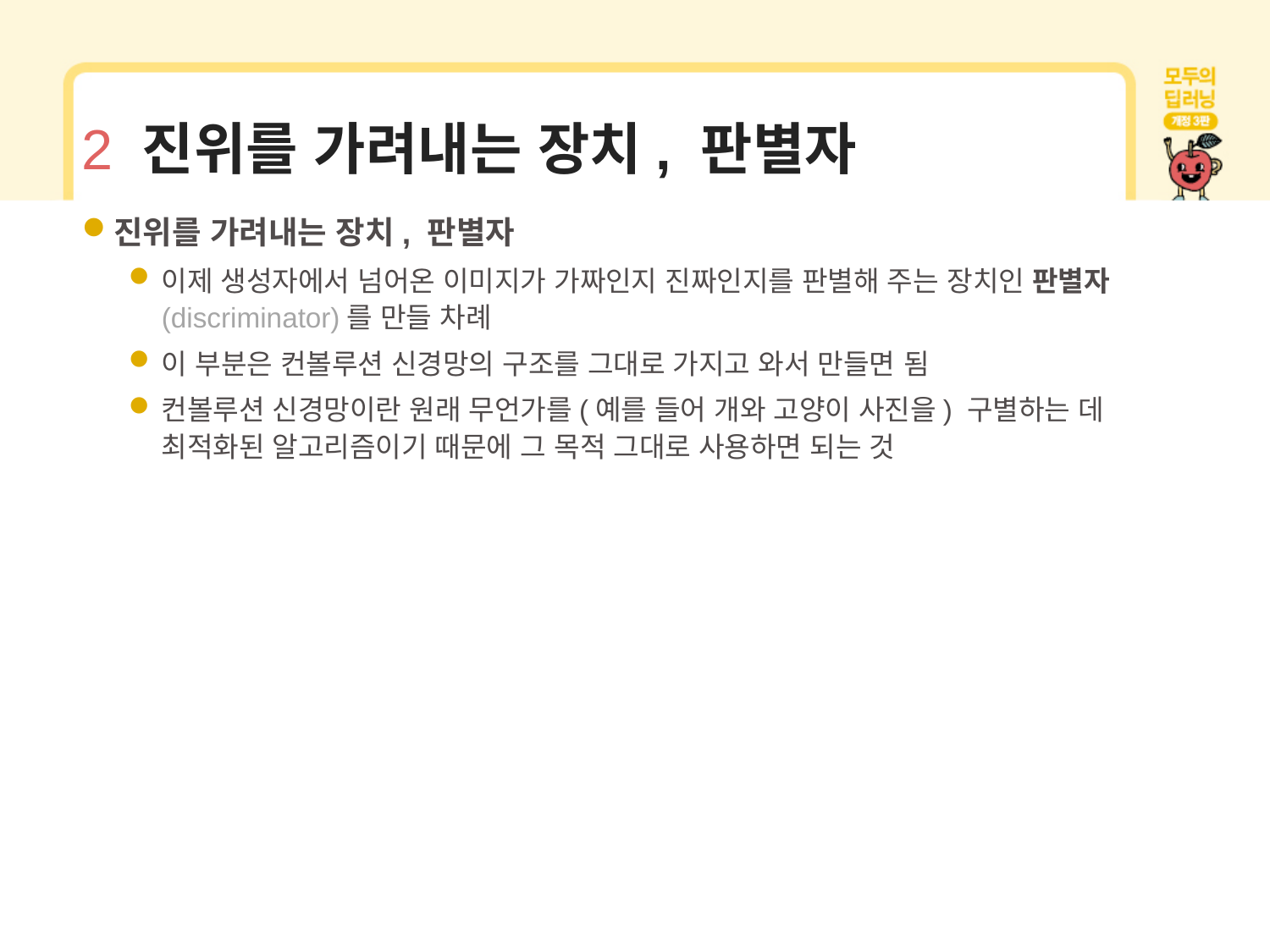

# 2 진위를 가려내는 장치, 판별자
진위를 가려내는 장치, 판별자
이제 생성자에서 넘어온 이미지가 가짜인지 진짜인지를 판별해 주는 장치인 판별자(discriminator)를 만들 차례
이 부분은 컨볼루션 신경망의 구조를 그대로 가지고 와서 만들면 됨
컨볼루션 신경망이란 원래 무언가를(예를 들어 개와 고양이 사진을) 구별하는 데 최적화된 알고리즘이기 때문에 그 목적 그대로 사용하면 되는 것